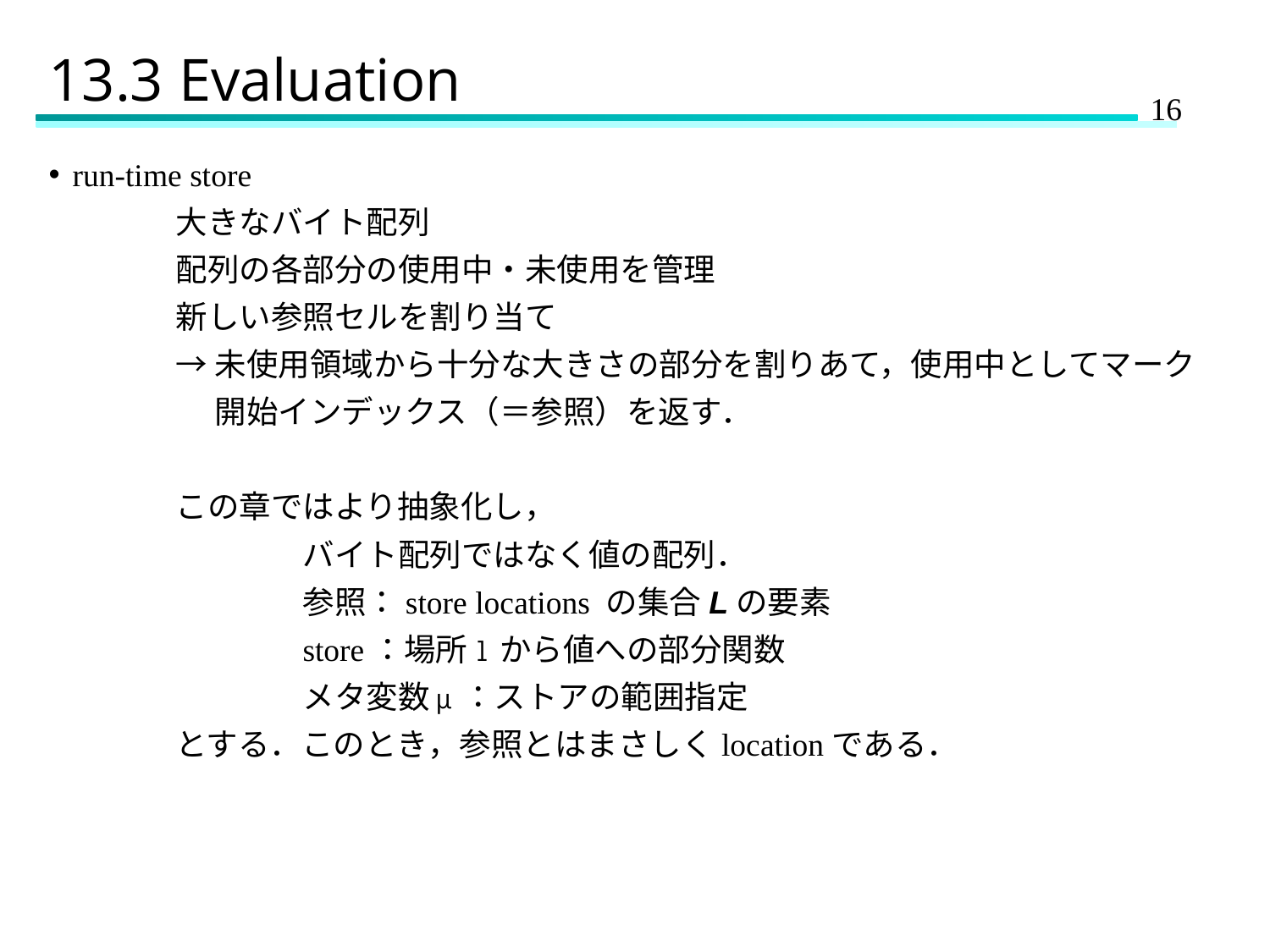

# 13.3 Evaluation
run-time store
	大きなバイト配列
	配列の各部分の使用中・未使用を管理
	新しい参照セルを割り当て
	→未使用領域から十分な大きさの部分を割りあて，使用中としてマーク
	　 開始インデックス（＝参照）を返す．

	この章ではより抽象化し，
		バイト配列ではなく値の配列．
		参照：store locations の集合Lの要素
		store：場所lから値への部分関数
		メタ変数μ：ストアの範囲指定
	とする．このとき，参照とはまさしくlocationである．